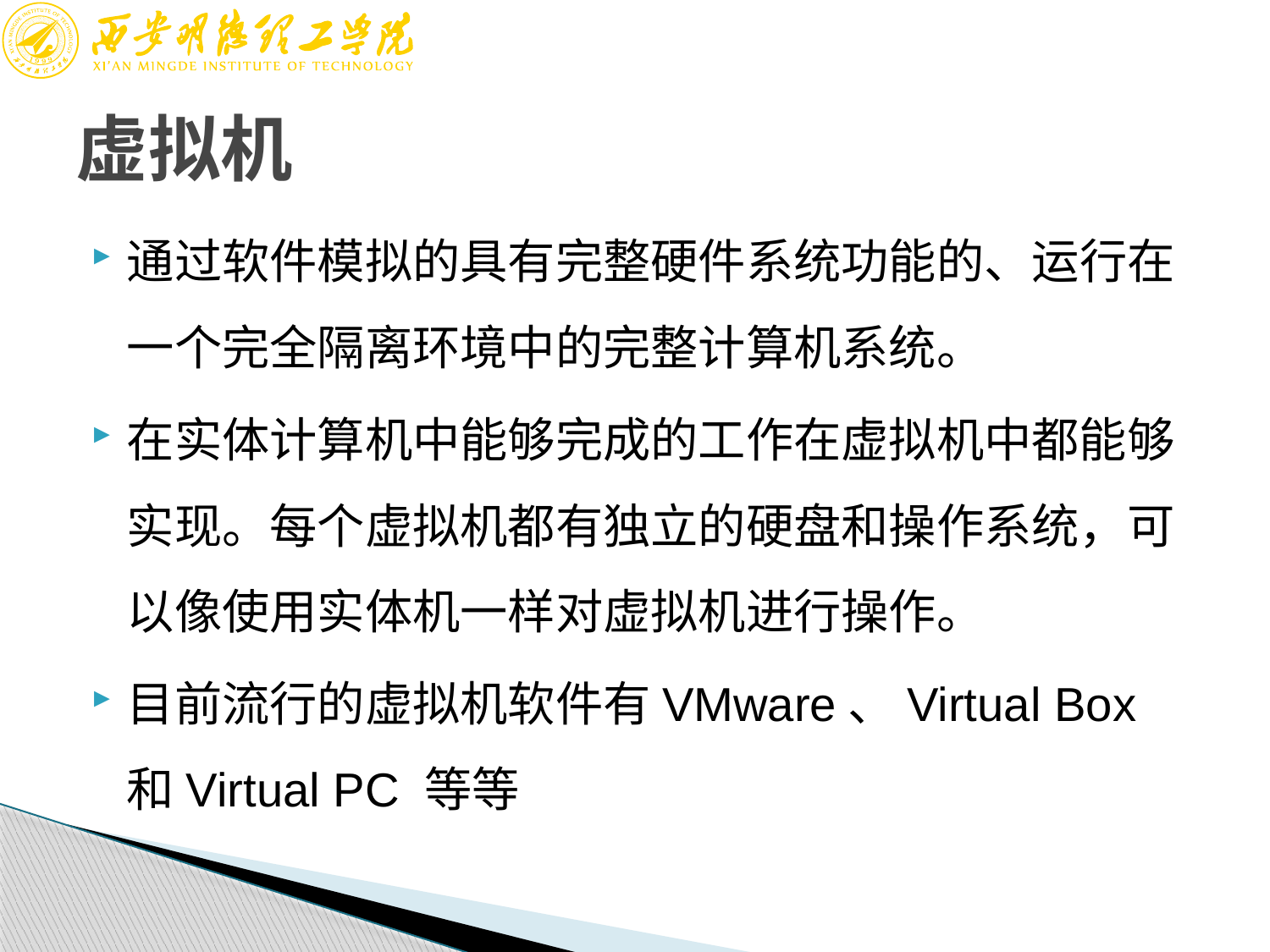

# 虚拟机
通过软件模拟的具有完整硬件系统功能的、运行在一个完全隔离环境中的完整计算机系统。
在实体计算机中能够完成的工作在虚拟机中都能够实现。每个虚拟机都有独立的硬盘和操作系统，可以像使用实体机一样对虚拟机进行操作。
目前流行的虚拟机软件有VMware、Virtual Box和Virtual PC 等等